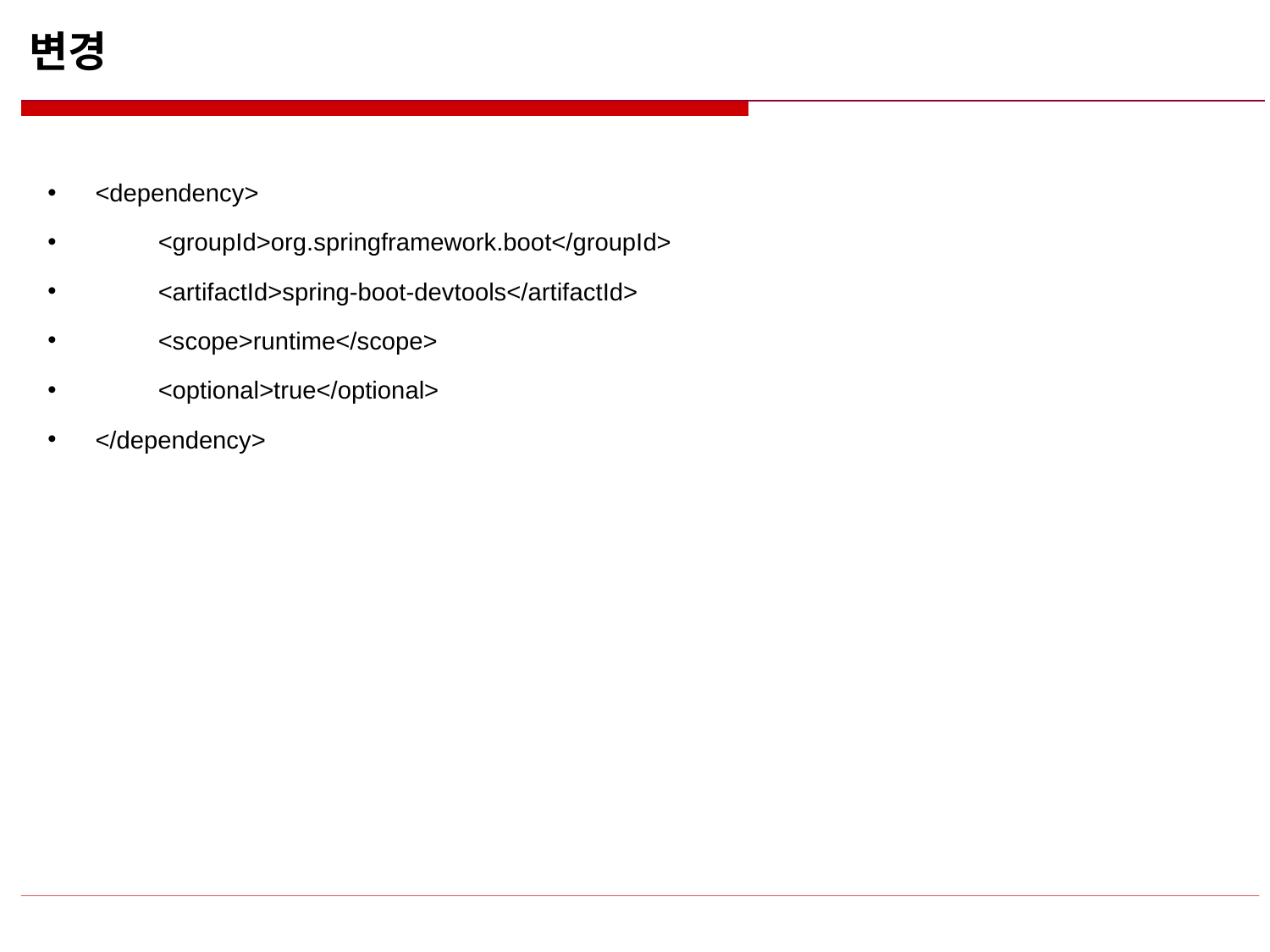

# 변경
<dependency>
         <groupId>org.springframework.boot</groupId>
         <artifactId>spring-boot-devtools</artifactId>
         <scope>runtime</scope>
         <optional>true</optional>
</dependency>